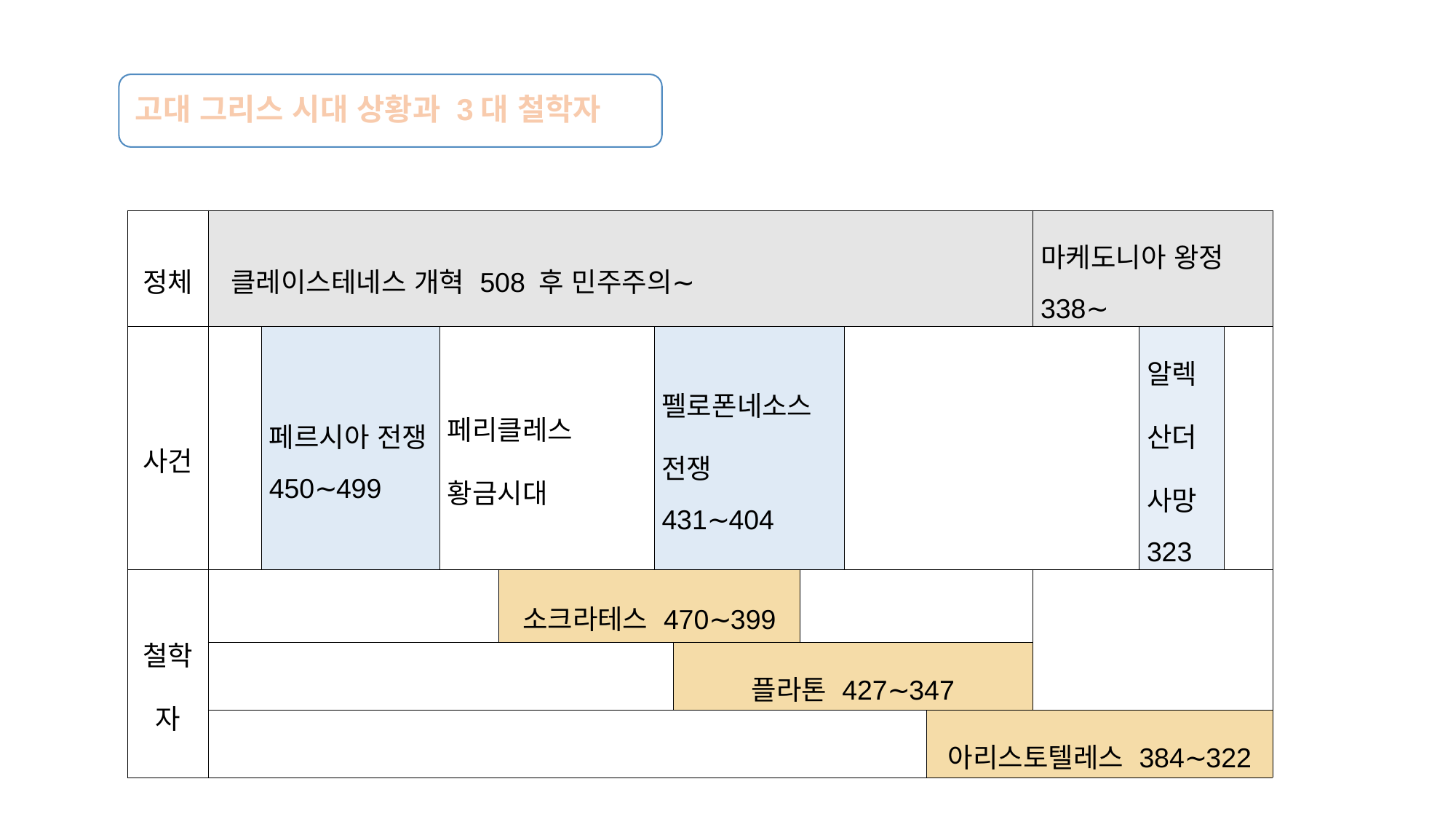

고대 그리스 시대 상황과 3대 철학자
| 정체 | 클레이스테네스 개혁 508 후 민주주의∼ |  |  |  |  |  |  |  |  | 마케도니아 왕정 338∼ |  |  |
| --- | --- | --- | --- | --- | --- | --- | --- | --- | --- | --- | --- | --- |
| 사건 |  | 페르시아 전쟁 450∼499 | 페리클레스 황금시대 |  | 펠로폰네소스 전쟁 431∼404 |  |  |  |  |  | 알렉산더 사망 323 |  |
| 철학자 |  |  |  | 소크라테스 470∼399 |  |  |  |  |  |  |  |  |
|  |  |  |  |  |  | 플라톤 427∼347 |  |  |  |  |  |  |
|  |  |  |  |  |  |  |  |  | 아리스토텔레스 384∼322 |  |  |  |